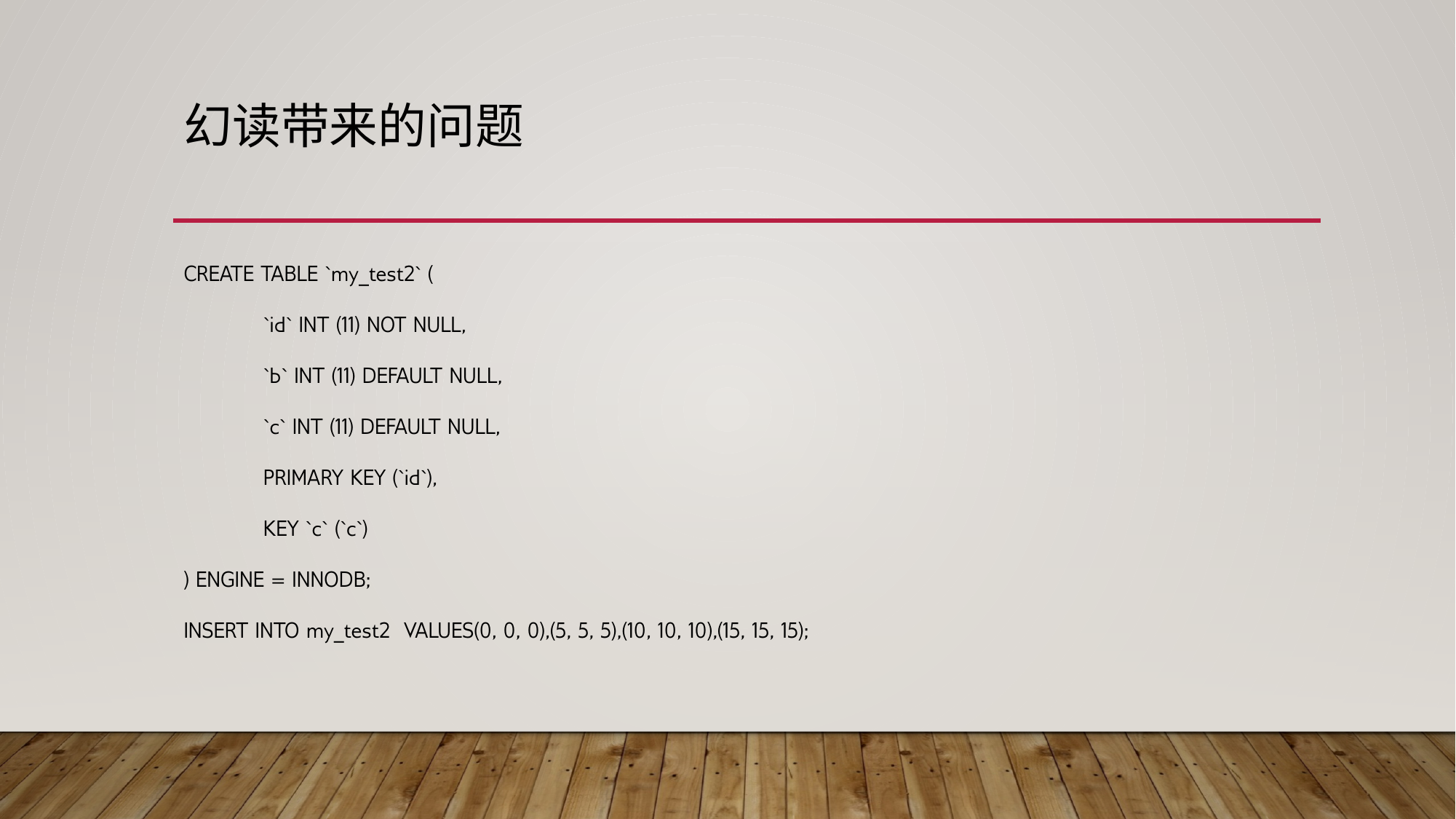

# 幻读带来的问题
CREATE TABLE `my_test2` (
	`id` INT (11) NOT NULL,
	`b` INT (11) DEFAULT NULL,
	`c` INT (11) DEFAULT NULL,
	PRIMARY KEY (`id`),
	KEY `c` (`c`)
) ENGINE = INNODB;
INSERT INTO my_test2  VALUES(0, 0, 0),(5, 5, 5),(10, 10, 10),(15, 15, 15);